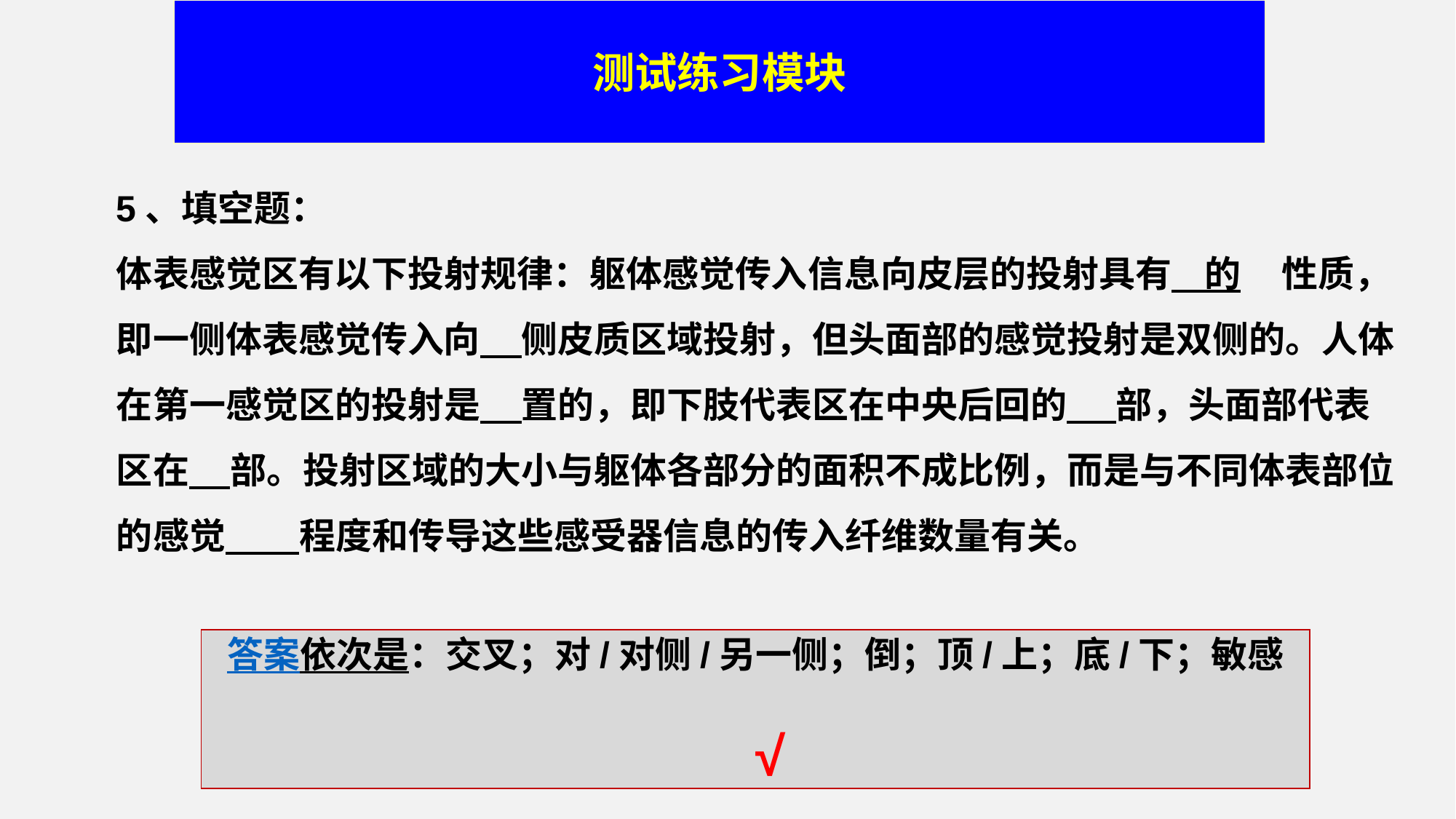

测试练习模块
5、填空题：
体表感觉区有以下投射规律：躯体感觉传入信息向皮层的投射具有    的     性质，即一侧体表感觉传入向     侧皮质区域投射，但头面部的感觉投射是双侧的。人体在第一感觉区的投射是     置的，即下肢代表区在中央后回的      部，头面部代表区在     部。投射区域的大小与躯体各部分的面积不成比例，而是与不同体表部位的感觉         程度和传导这些感受器信息的传入纤维数量有关。
答案依次是：交叉；对/对侧/另一侧；倒；顶/上；底/下；敏感
   √